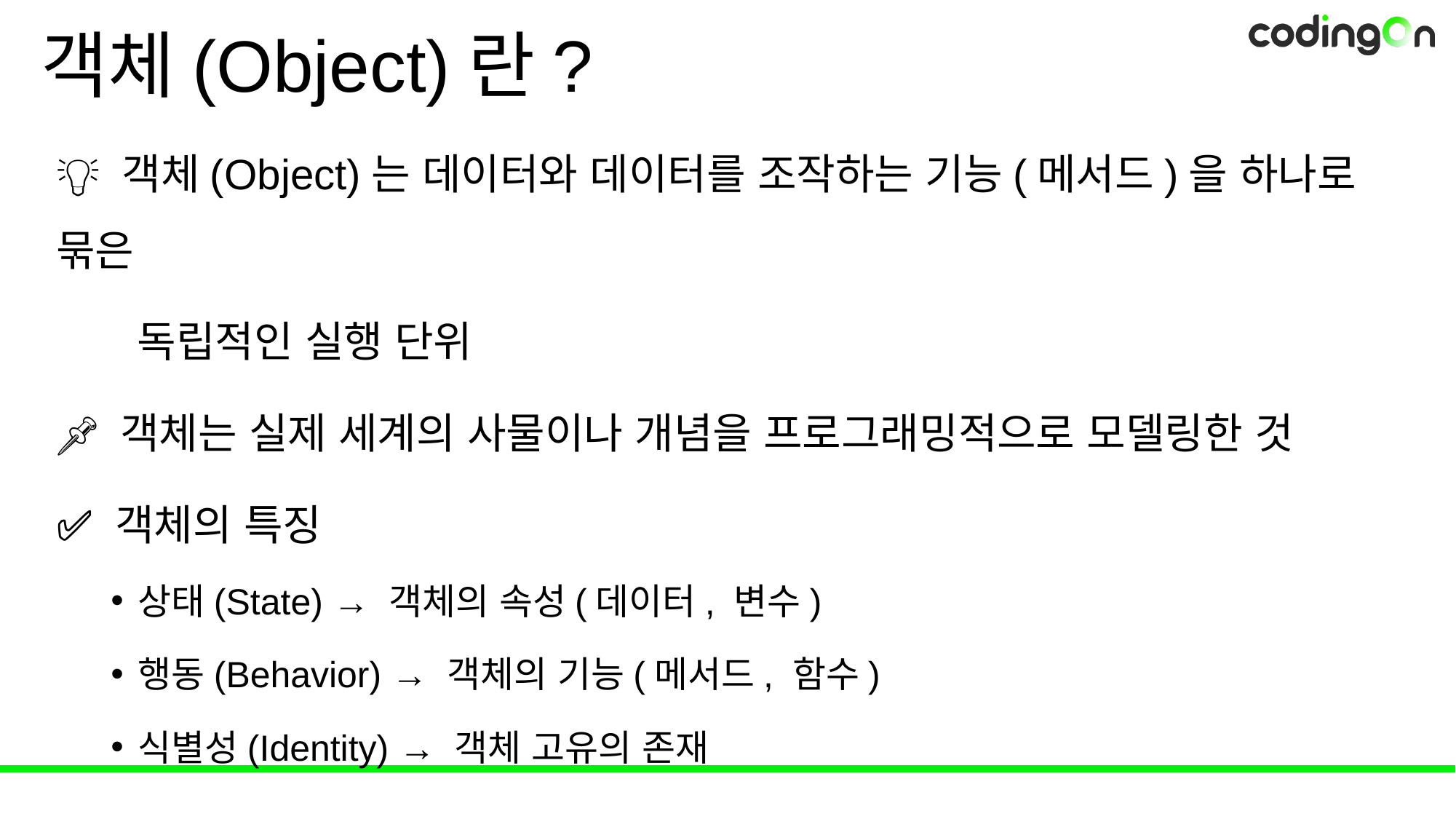

# 객체(Object)란?
💡 객체(Object)는 데이터와 데이터를 조작하는 기능(메서드)을 하나로 묶은
      독립적인 실행 단위
📌 객체는 실제 세계의 사물이나 개념을 프로그래밍적으로 모델링한 것
✅ 객체의 특징
상태(State) → 객체의 속성(데이터, 변수)
행동(Behavior) → 객체의 기능(메서드, 함수)
식별성(Identity) → 객체 고유의 존재